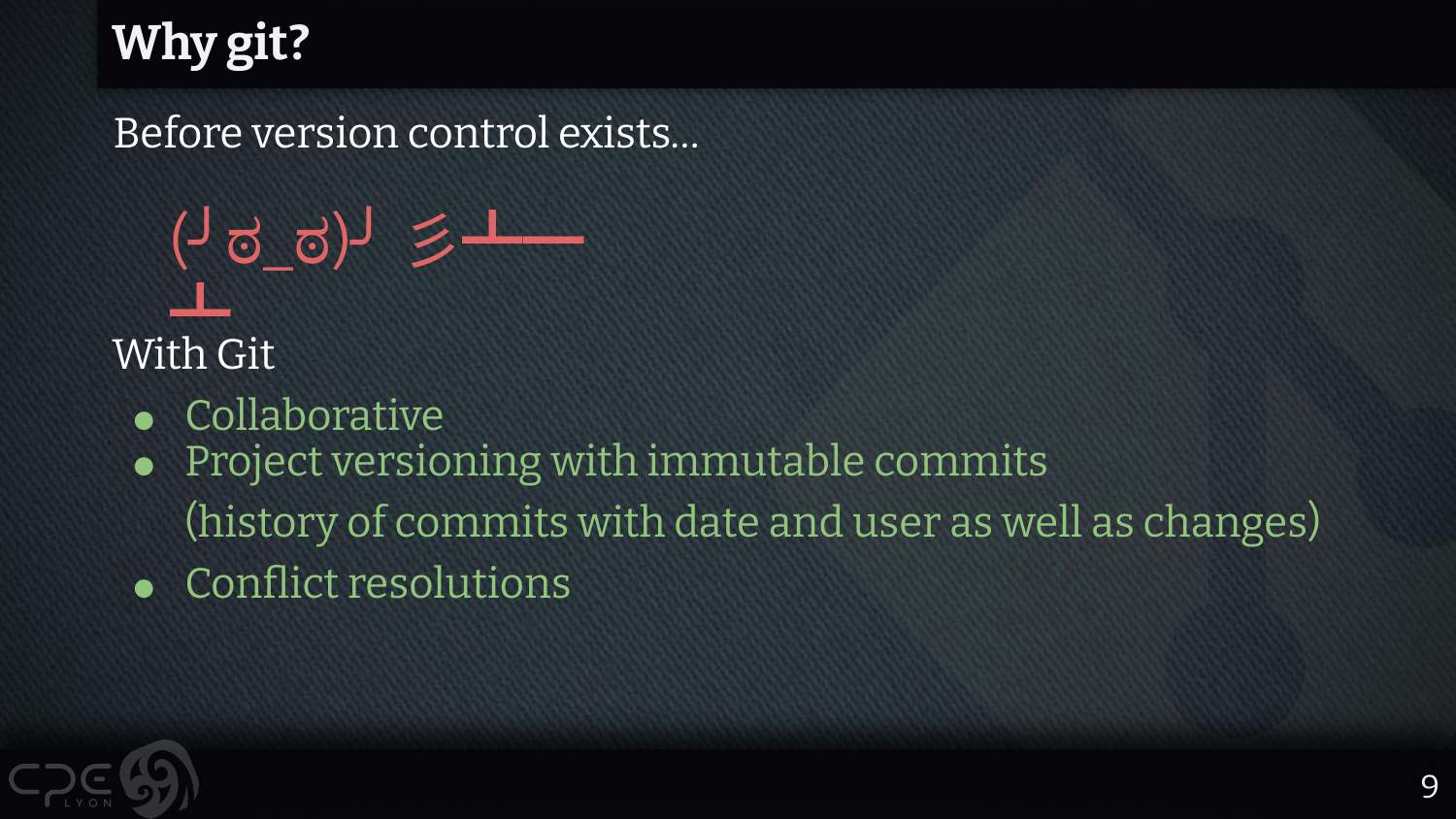

# Why git?
Before version control exists…

(╯ಠ_ಠ)╯彡┻━┻
With Git
Collaborative
Project versioning with immutable commits
(history of commits with date and user as well as changes)
Conflict resolutions